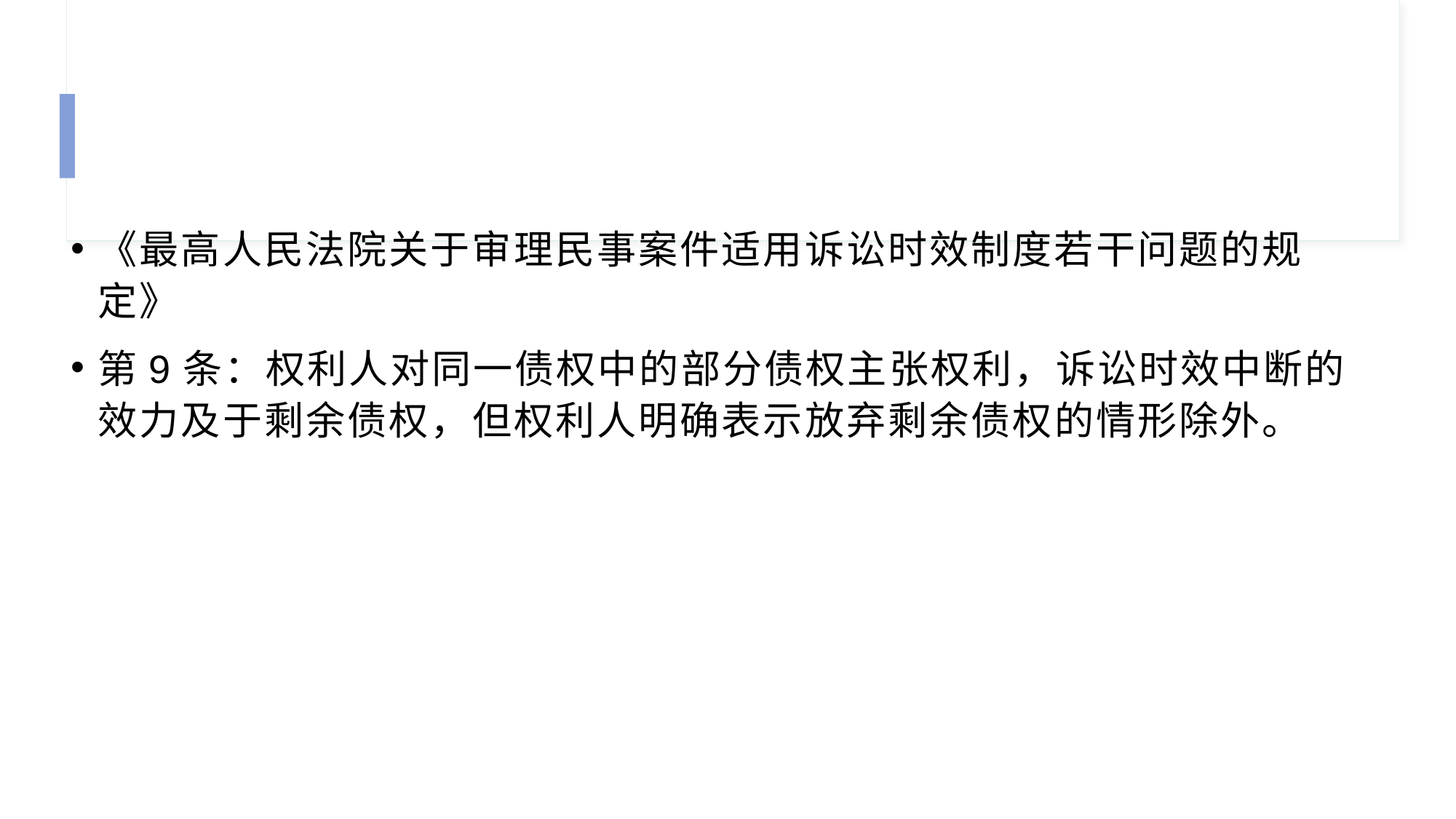

#
《最高人民法院关于审理民事案件适用诉讼时效制度若干问题的规定》
第9条：权利人对同一债权中的部分债权主张权利，诉讼时效中断的效力及于剩余债权，但权利人明确表示放弃剩余债权的情形除外。